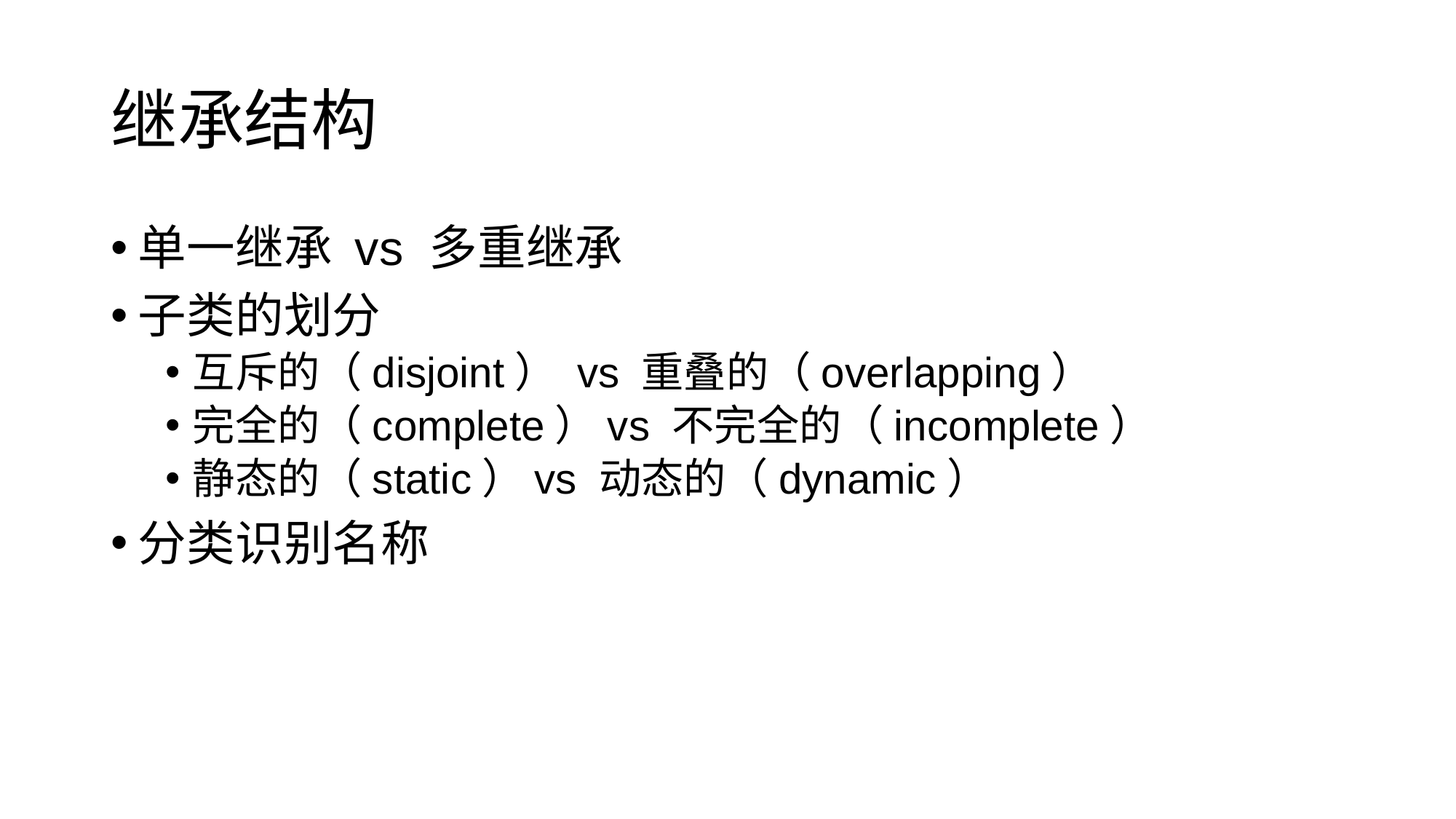

# 继承结构
单一继承 vs 多重继承
子类的划分
互斥的（disjoint） vs 重叠的（overlapping）
完全的（complete）vs 不完全的（incomplete）
静态的（static）vs 动态的（dynamic）
分类识别名称